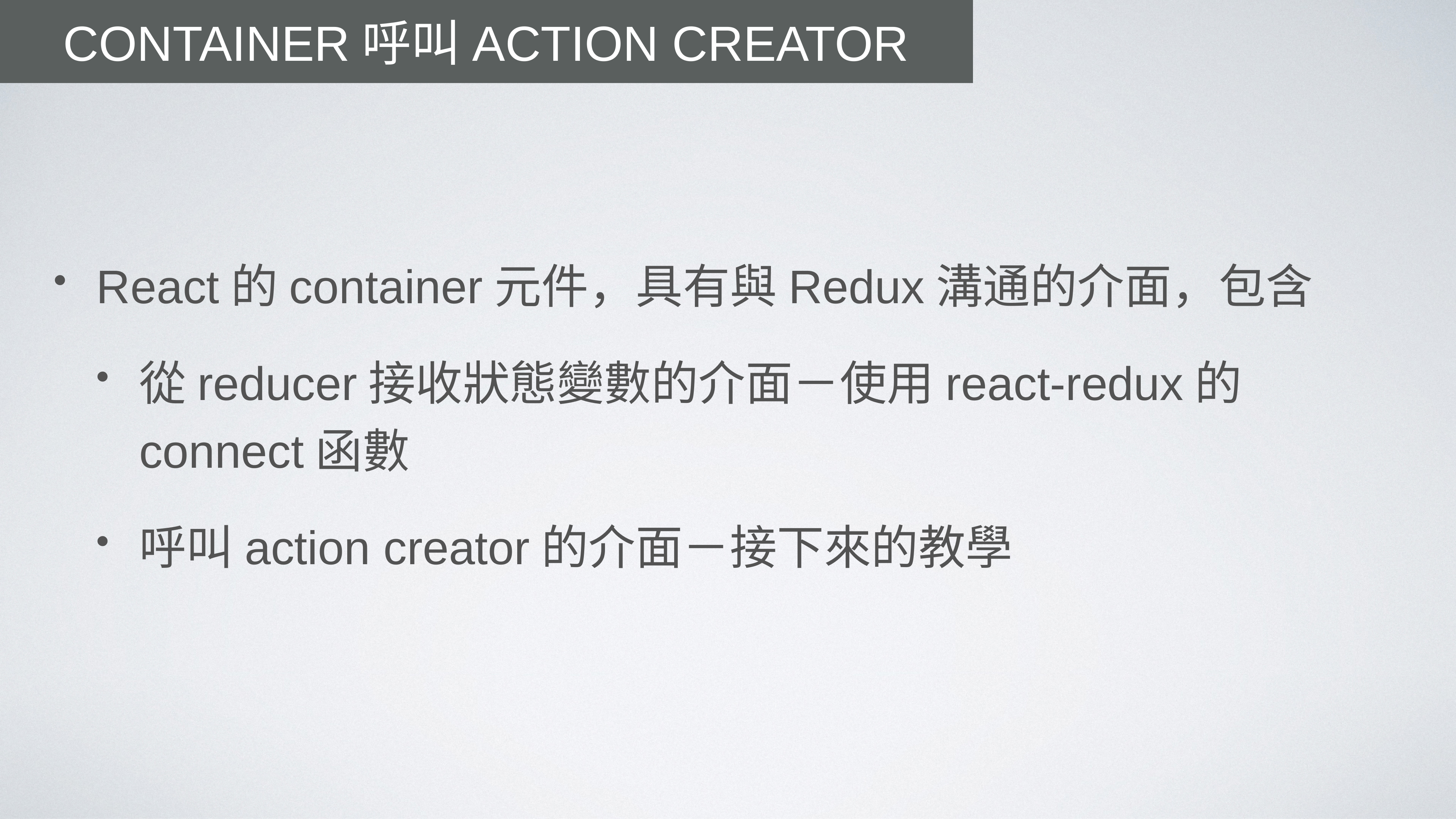

40
# Container呼叫action creator
React的container元件，具有與Redux溝通的介面，包含
從reducer接收狀態變數的介面－使用react-redux的connect函數
呼叫action creator的介面－接下來的教學